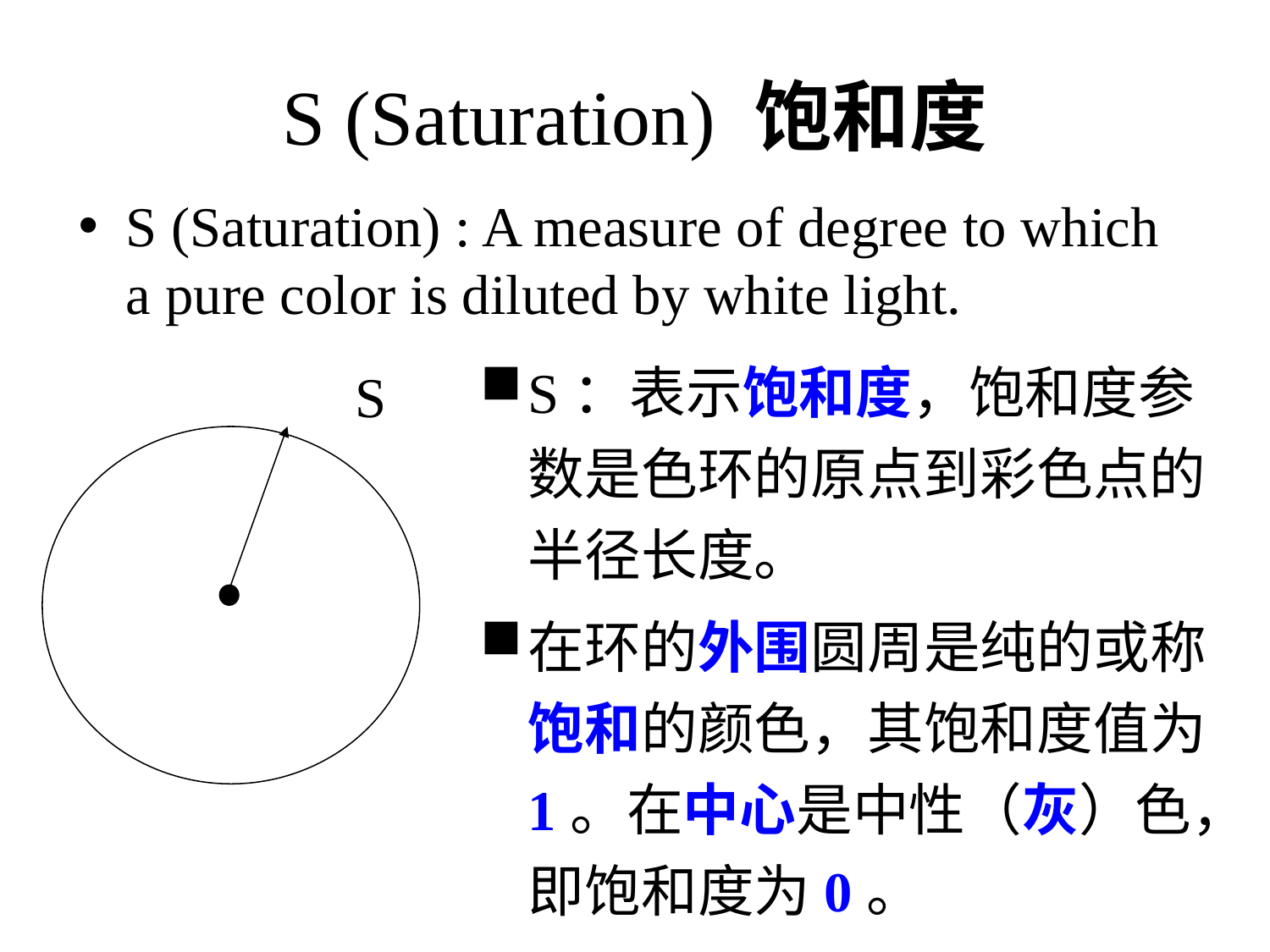

# S (Saturation) 饱和度
S (Saturation) : A measure of degree to which a pure color is diluted by white light.
S：表示饱和度，饱和度参数是色环的原点到彩色点的半径长度。
在环的外围圆周是纯的或称饱和的颜色，其饱和度值为1。在中心是中性（灰）色，即饱和度为0。
S